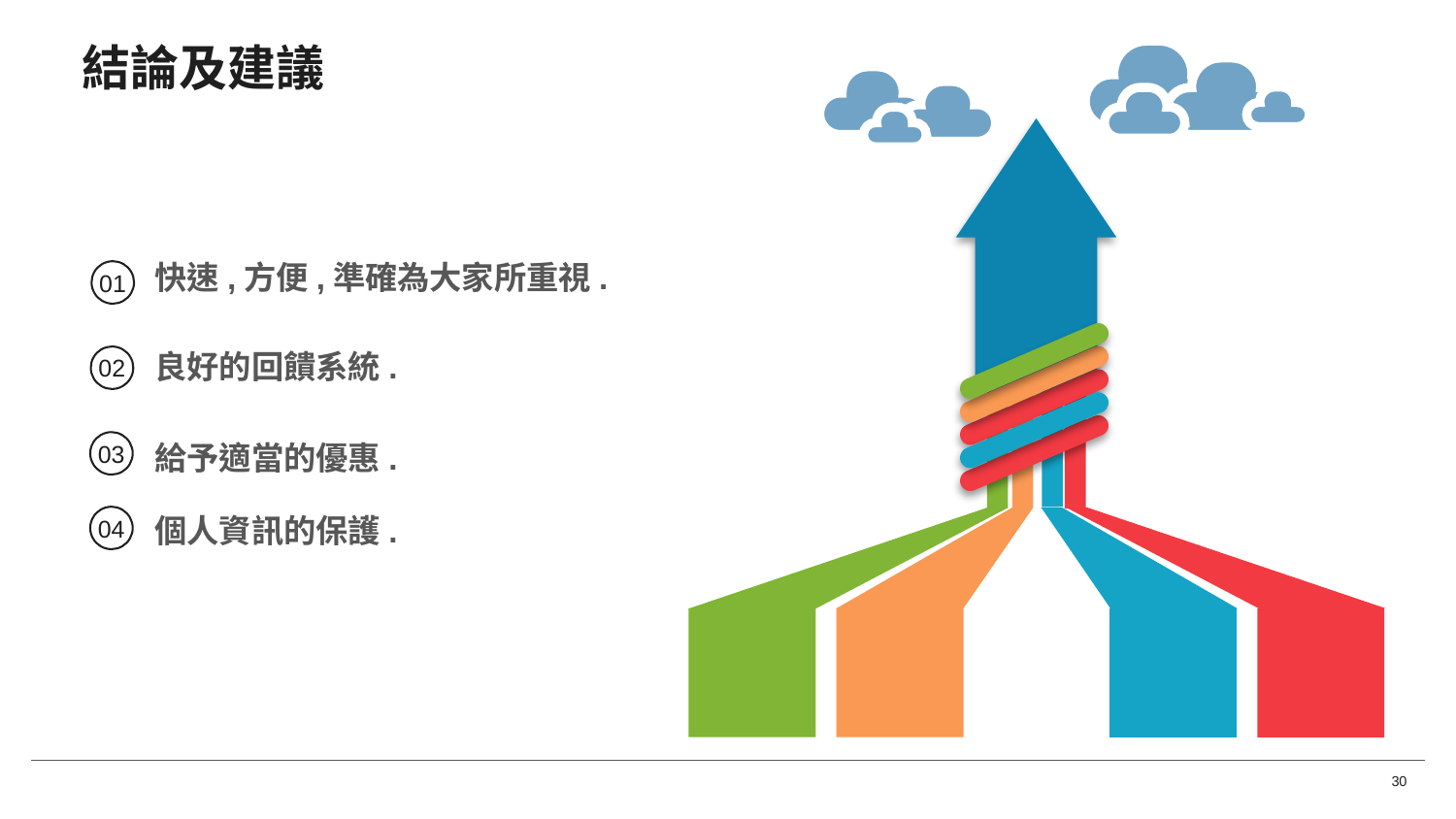

# 結論及建議

快速,方便,準確為大家所重視.
01
良好的回饋系統.
02

03
給予適當的優惠.

04

個人資訊的保護.

30